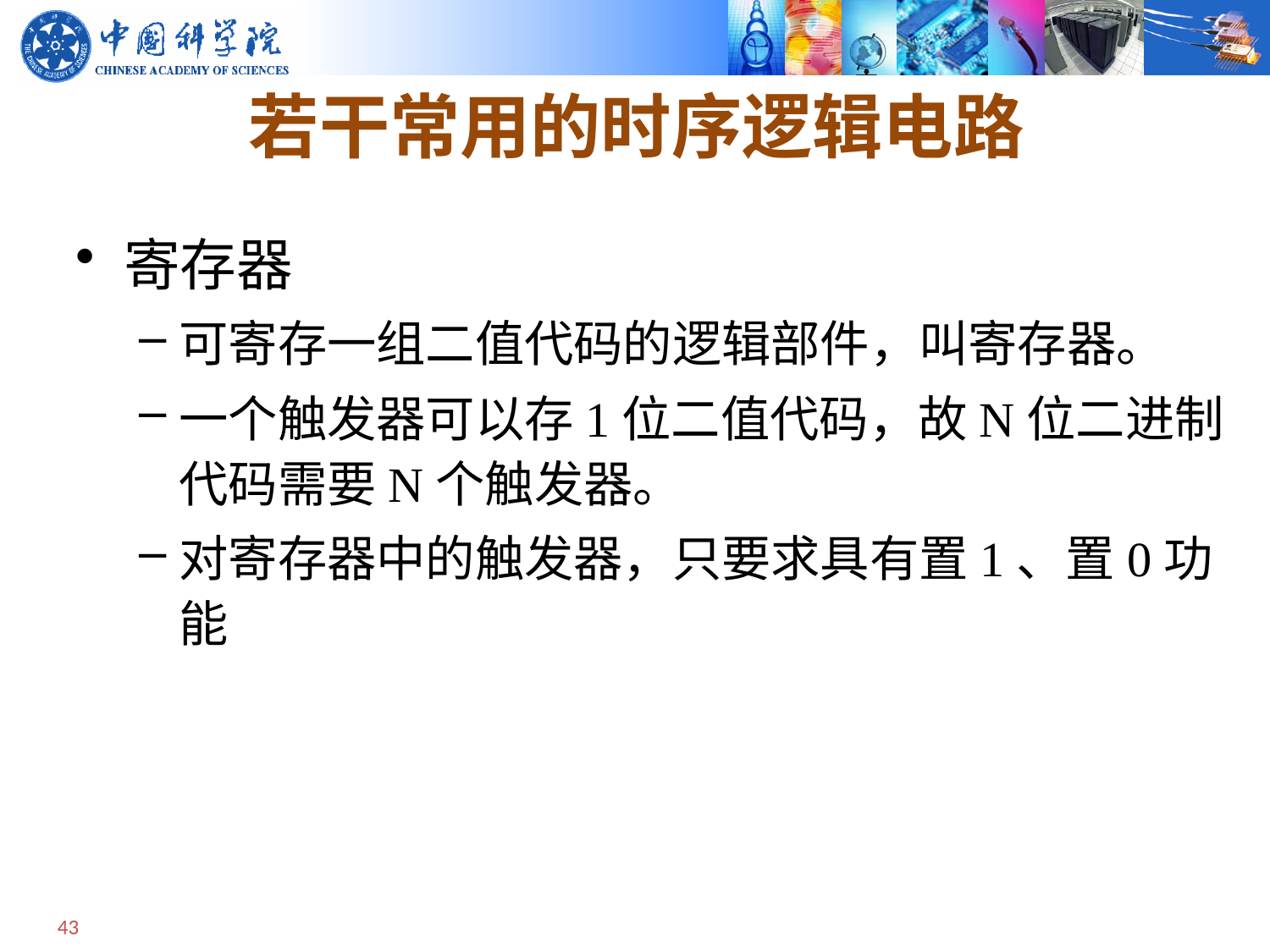

# 若干常用的时序逻辑电路
寄存器
可寄存一组二值代码的逻辑部件，叫寄存器。
一个触发器可以存1位二值代码，故N位二进制代码需要N个触发器。
对寄存器中的触发器，只要求具有置1、置0功能